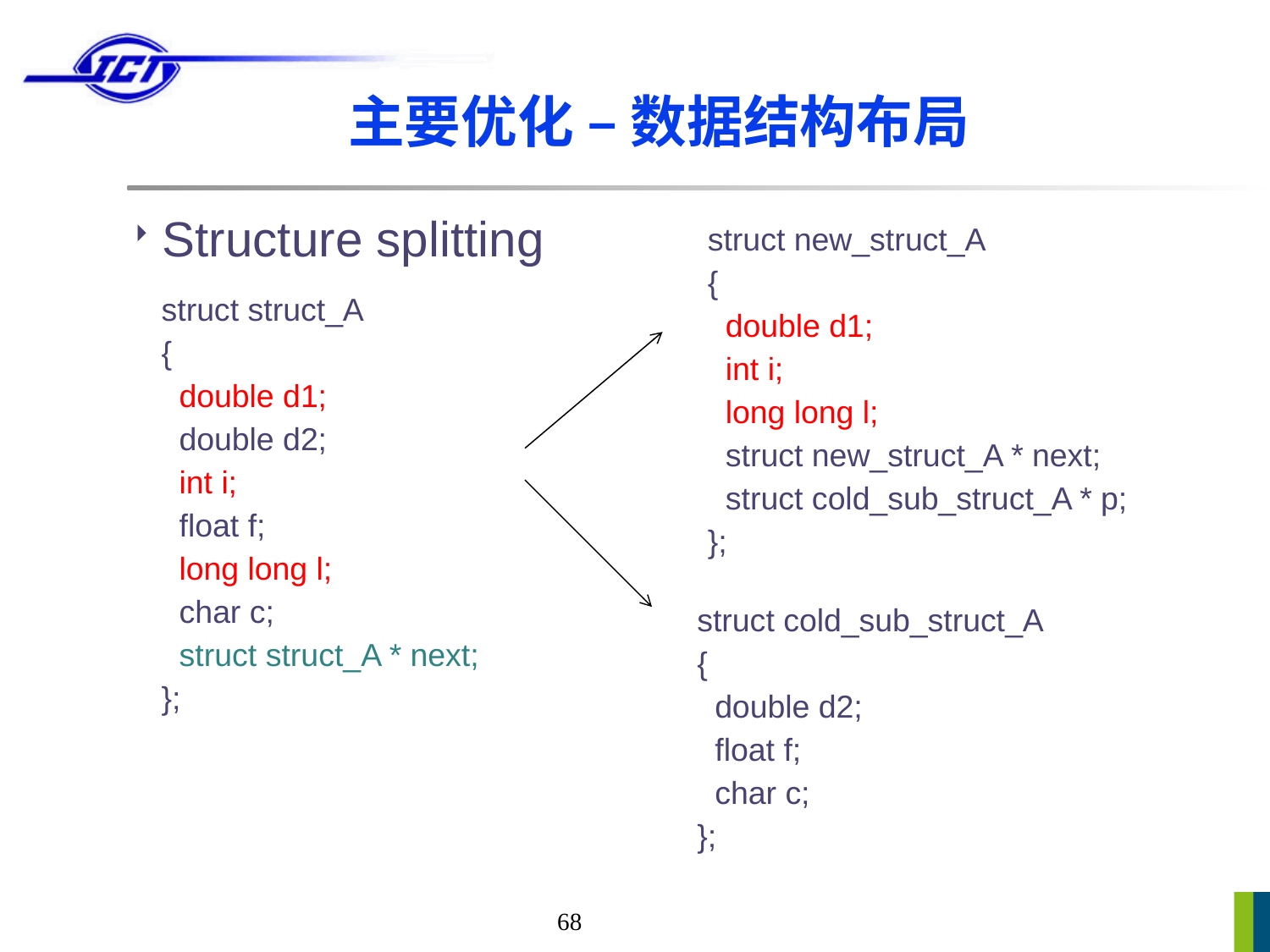

# 主要优化 – 数据结构布局
Structure splitting
struct new_struct_A
{
  double d1;
  int i;
  long long l;
  struct new_struct_A * next;
  struct cold_sub_struct_A * p;
};
struct struct_A
{
  double d1;
  double d2;
  int i;
  float f;
  long long l;
  char c;
  struct struct_A * next;
};
struct cold_sub_struct_A
{
  double d2;
  float f;
  char c;
};